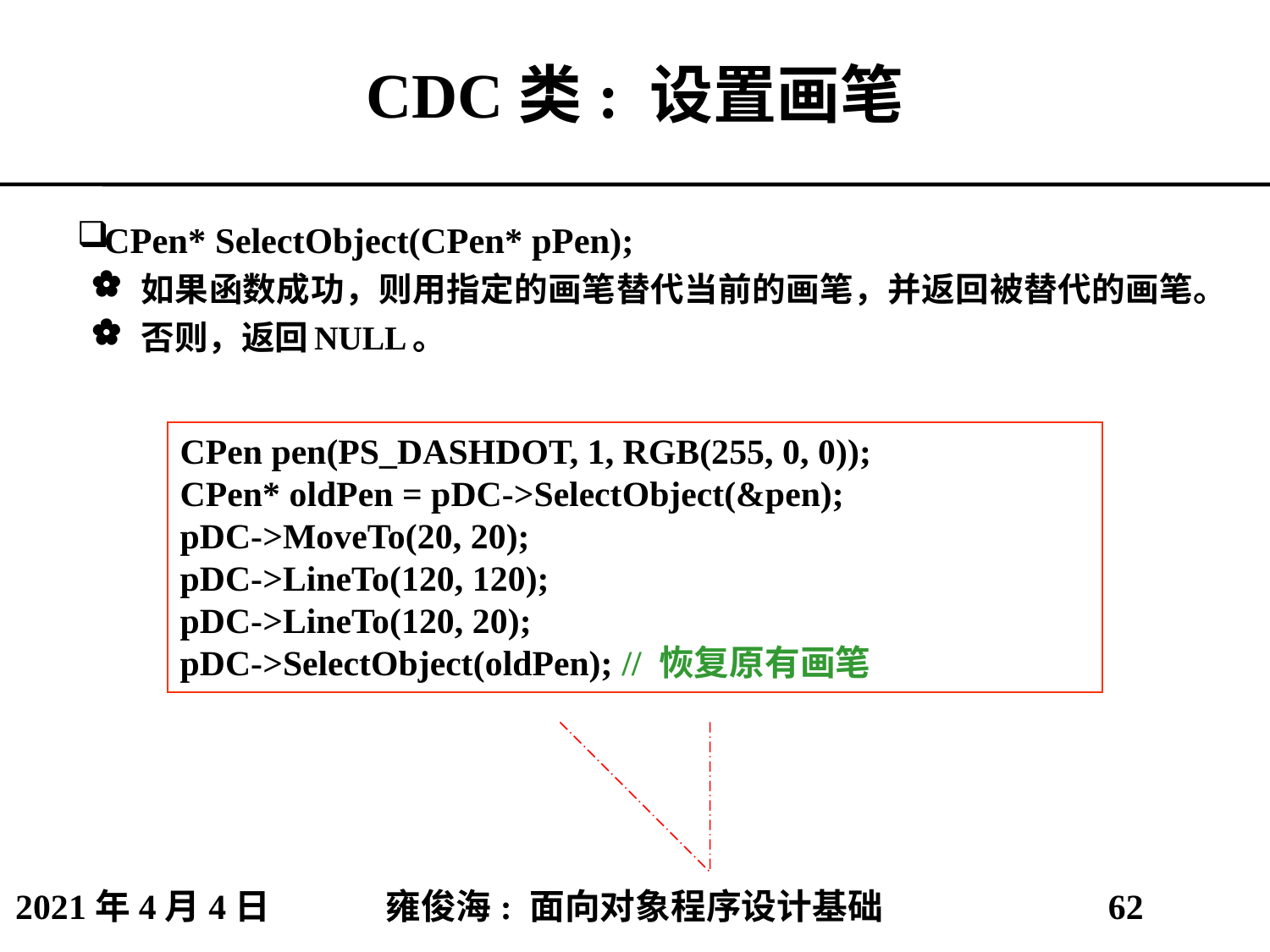

# CDC类: 设置画笔

CPen* SelectObject(CPen* pPen);
如果函数成功，则用指定的画笔替代当前的画笔，并返回被替代的画笔。
否则，返回NULL。
CPen pen(PS_DASHDOT, 1, RGB(255, 0, 0));
CPen* oldPen = pDC->SelectObject(&pen);
pDC->MoveTo(20, 20);
pDC->LineTo(120, 120);
pDC->LineTo(120, 20);
pDC->SelectObject(oldPen); // 恢复原有画笔

2021年4月4日
雍俊海: 面向对象程序设计基础
62